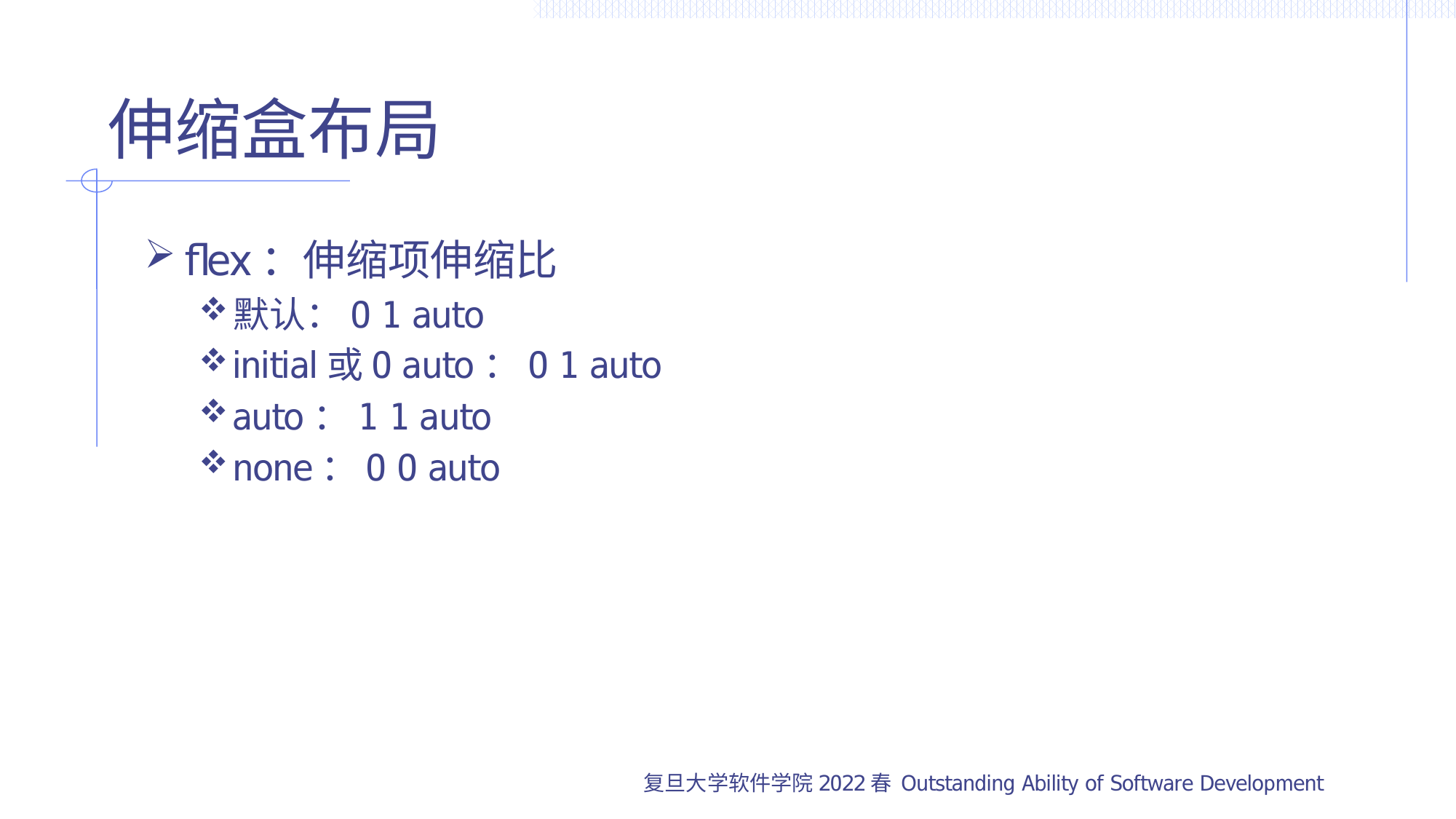

# 伸缩盒布局
flex：伸缩项伸缩比
默认：0 1 auto
initial或0 auto：0 1 auto
auto：1 1 auto
none：0 0 auto